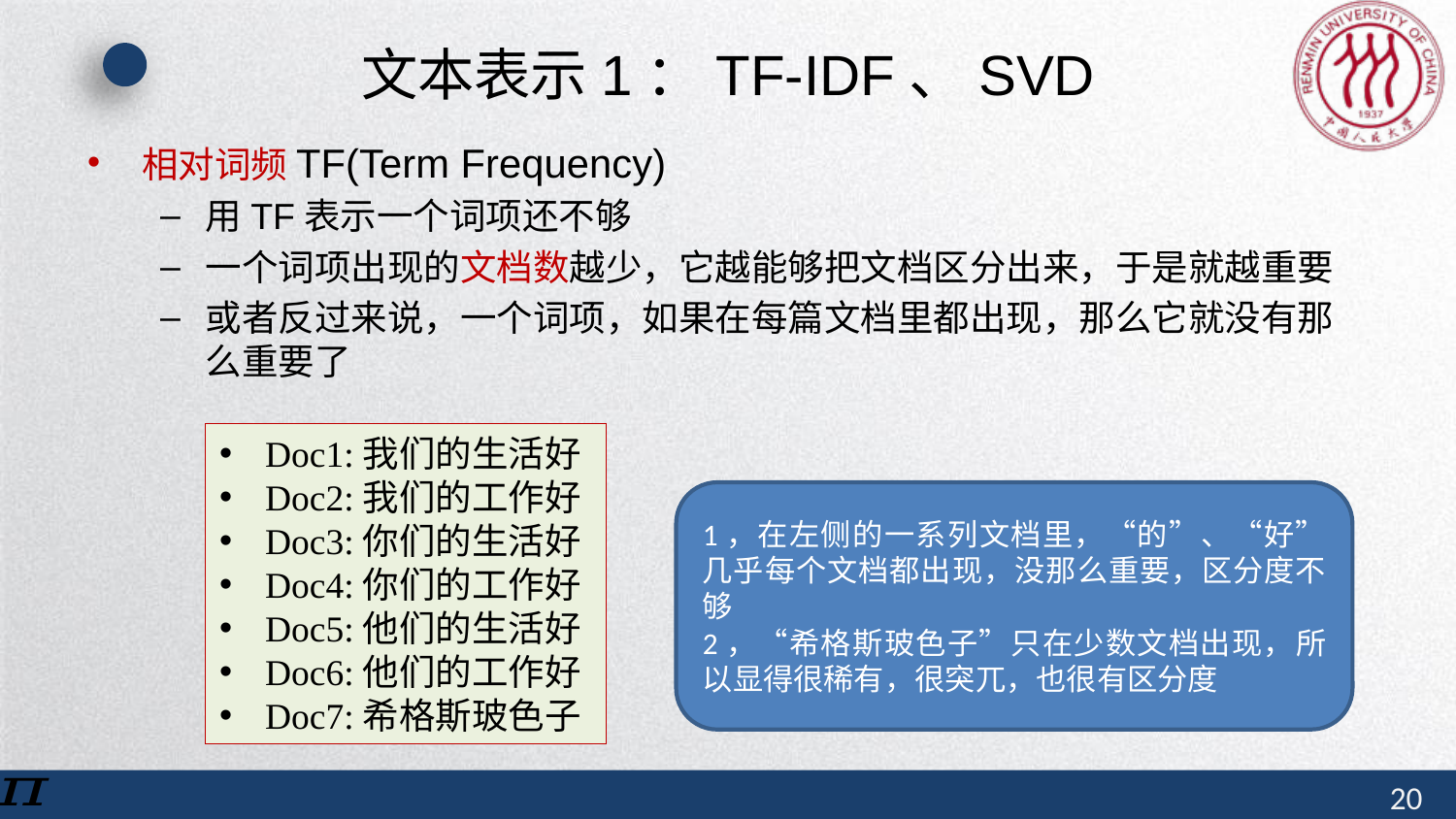

# 文本表示1：TF-IDF、SVD
相对词频TF(Term Frequency)
用TF表示一个词项还不够
一个词项出现的文档数越少，它越能够把文档区分出来，于是就越重要
或者反过来说，一个词项，如果在每篇文档里都出现，那么它就没有那么重要了
Doc1:我们的生活好
Doc2:我们的工作好
Doc3:你们的生活好
Doc4:你们的工作好
Doc5:他们的生活好
Doc6:他们的工作好
Doc7:希格斯玻色子
1，在左侧的一系列文档里，“的”、“好”几乎每个文档都出现，没那么重要，区分度不够
2，“希格斯玻色子”只在少数文档出现，所以显得很稀有，很突兀，也很有区分度